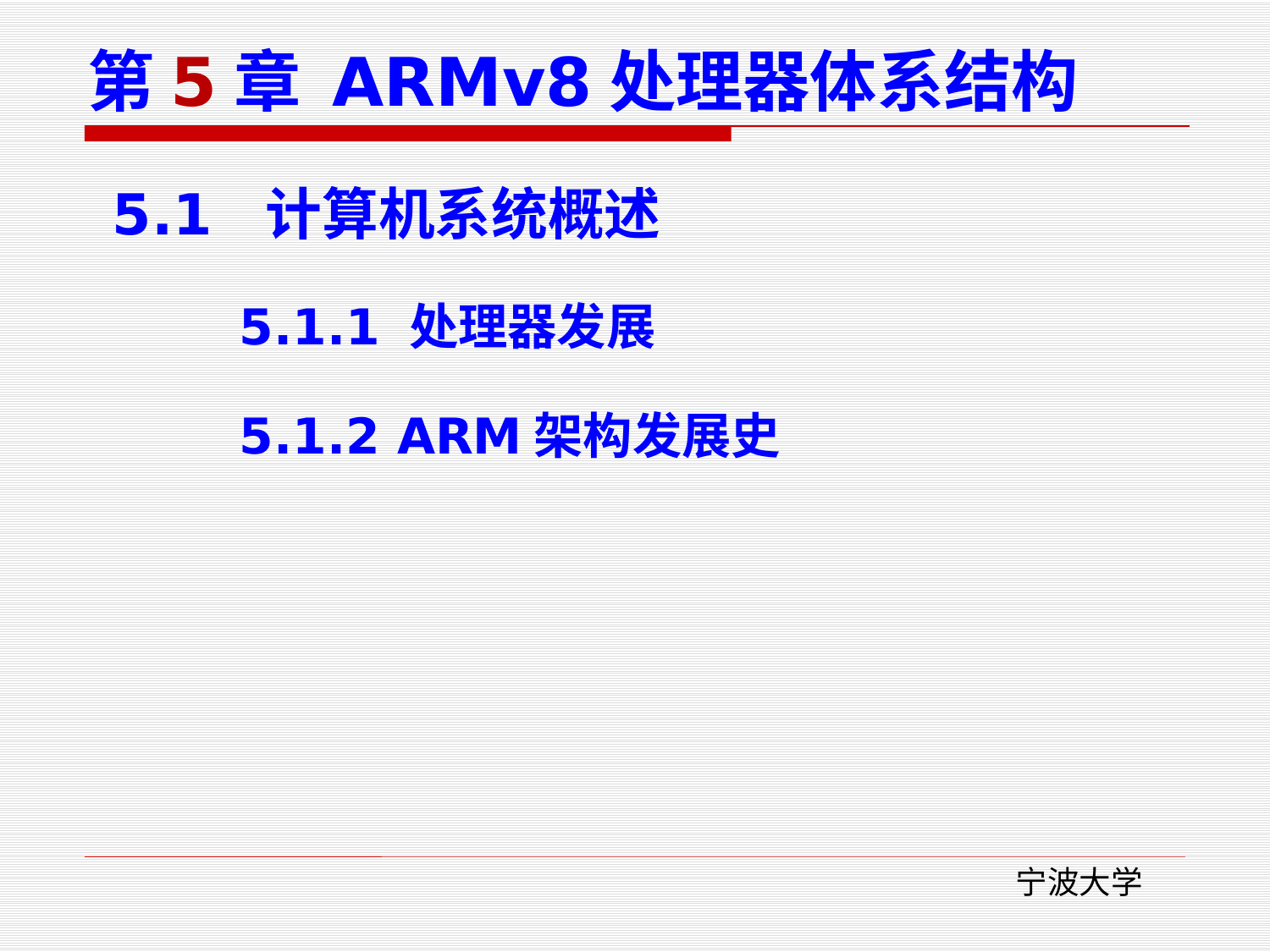

# 第5章 ARMv8处理器体系结构
5.1  计算机系统概述
	5.1.1 处理器发展
	5.1.2 ARM架构发展史